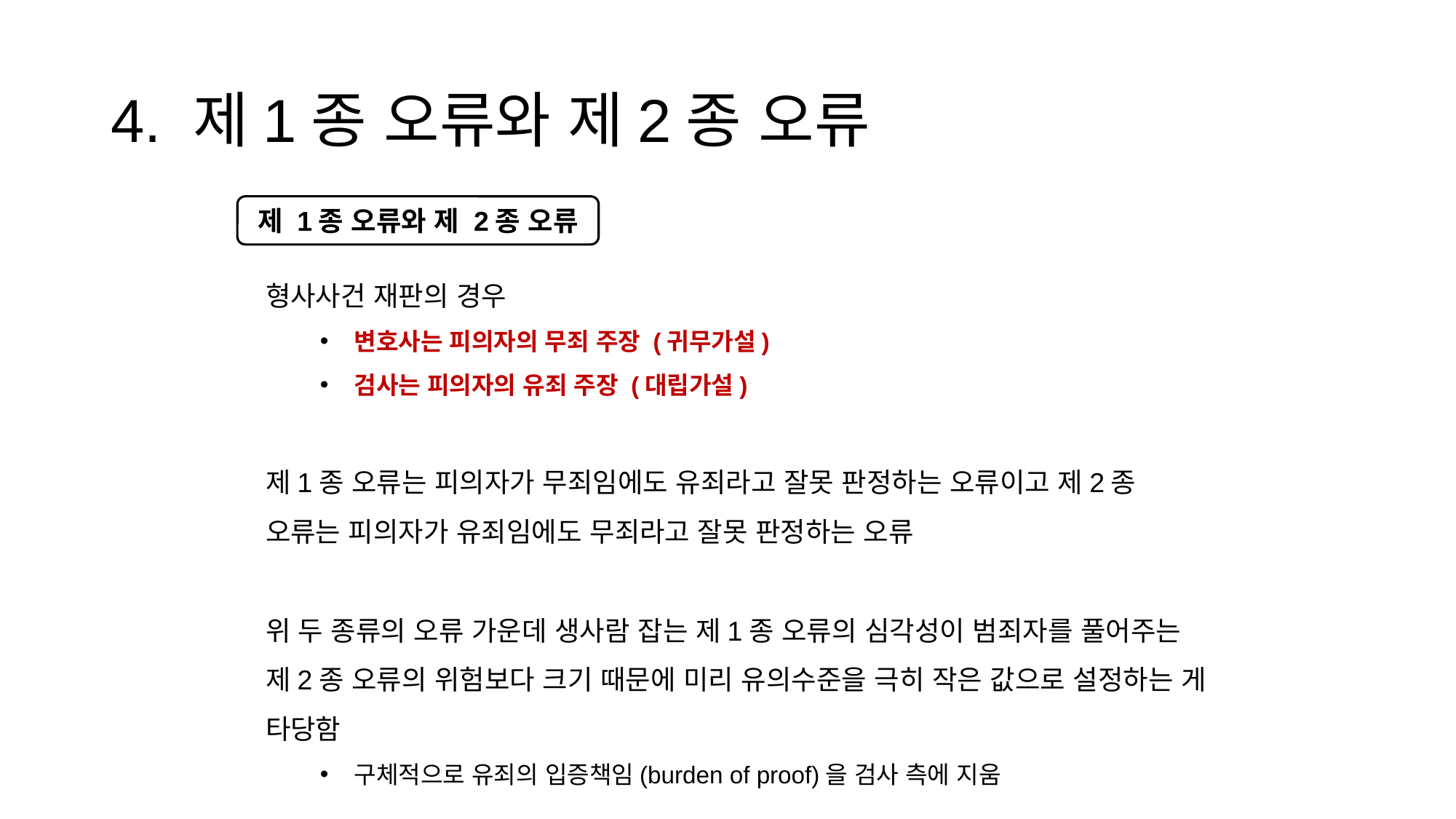

# 4. 제1종 오류와 제2종 오류
제 1종 오류와 제 2종 오류
형사사건 재판의 경우
변호사는 피의자의 무죄 주장 (귀무가설)
검사는 피의자의 유죄 주장 (대립가설)

제1종 오류는 피의자가 무죄임에도 유죄라고 잘못 판정하는 오류이고 제2종 오류는 피의자가 유죄임에도 무죄라고 잘못 판정하는 오류

위 두 종류의 오류 가운데 생사람 잡는 제1종 오류의 심각성이 범죄자를 풀어주는 제2종 오류의 위험보다 크기 때문에 미리 유의수준을 극히 작은 값으로 설정하는 게 타당함
구체적으로 유죄의 입증책임(burden of proof)을 검사 측에 지움